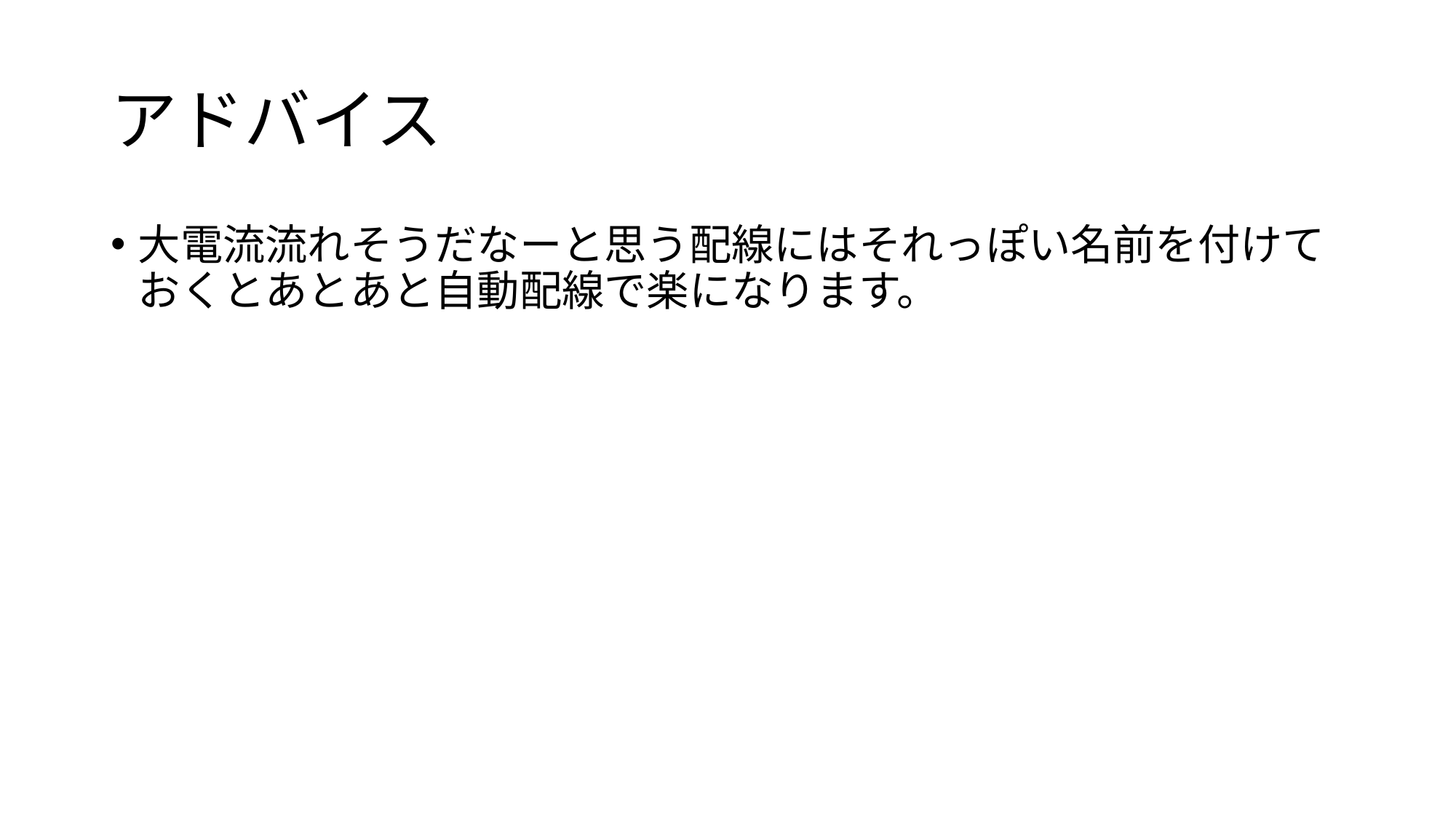

# アドバイス
大電流流れそうだなーと思う配線にはそれっぽい名前を付けておくとあとあと自動配線で楽になります。